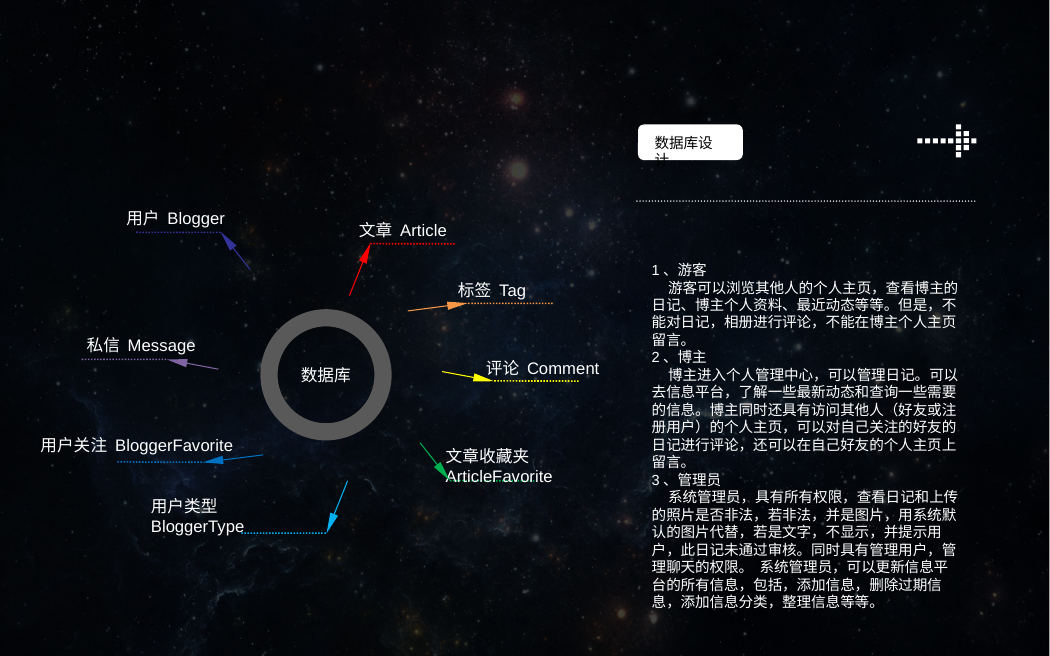

数据库设计

用户 Blogger

文章 Article

1、游客
    游客可以浏览其他人的个人主页，查看博主的日记、博主个人资料、最近动态等等。但是，不能对日记，相册进行评论，不能在博主个人主页留言。
2、博主
    博主进入个人管理中心，可以管理日记。可以去信息平台，了解一些最新动态和查询一些需要的信息。博主同时还具有访问其他人（好友或注册用户）的个人主页，可以对自己关注的好友的日记进行评论，还可以在自己好友的个人主页上留言。
3、管理员
    系统管理员，具有所有权限，查看日记和上传的照片是否非法，若非法，并是图片，用系统默认的图片代替，若是文字，不显示，并提示用户，此日记未通过审核。同时具有管理用户，管理聊天的权限。  系统管理员，可以更新信息平台的所有信息，包括，添加信息，删除过期信息，添加信息分类，整理信息等等。
标签 Tag

数据库
私信 Message
评论 Comment

 用户关注 BloggerFavorite

文章收藏夹 ArticleFavorite

用户类型 BloggerType